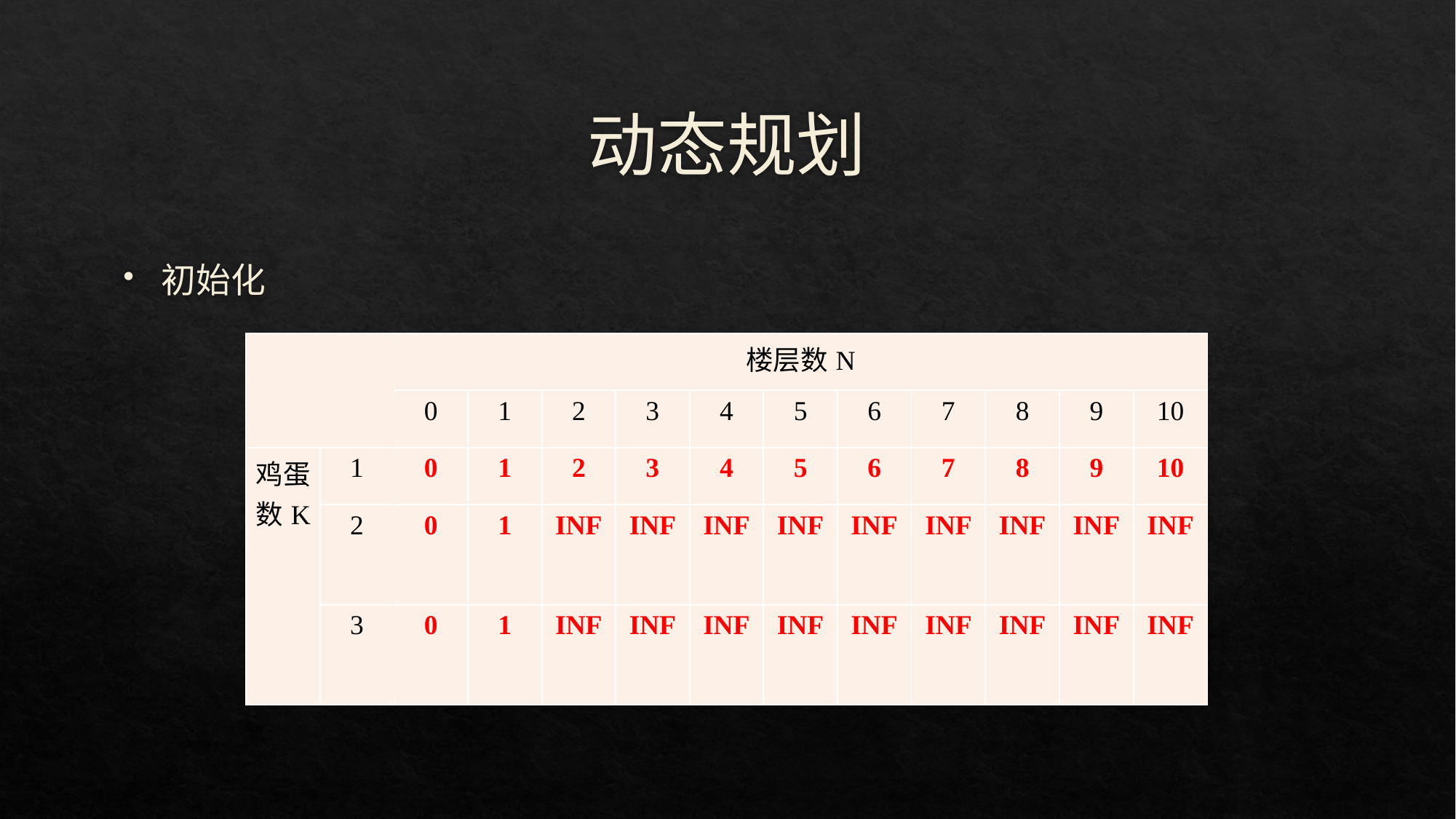

# 动态规划
初始化
|  |  | 楼层数N |  |  |  |  |  |  |  |  |  |  |
| --- | --- | --- | --- | --- | --- | --- | --- | --- | --- | --- | --- | --- |
|  |  | 0 | 1 | 2 | 3 | 4 | 5 | 6 | 7 | 8 | 9 | 10 |
| 鸡蛋数K | 1 | 0 | 1 | 2 | 3 | 4 | 5 | 6 | 7 | 8 | 9 | 10 |
|  | 2 | 0 | 1 | INF | INF | INF | INF | INF | INF | INF | INF | INF |
|  | 3 | 0 | 1 | INF | INF | INF | INF | INF | INF | INF | INF | INF |